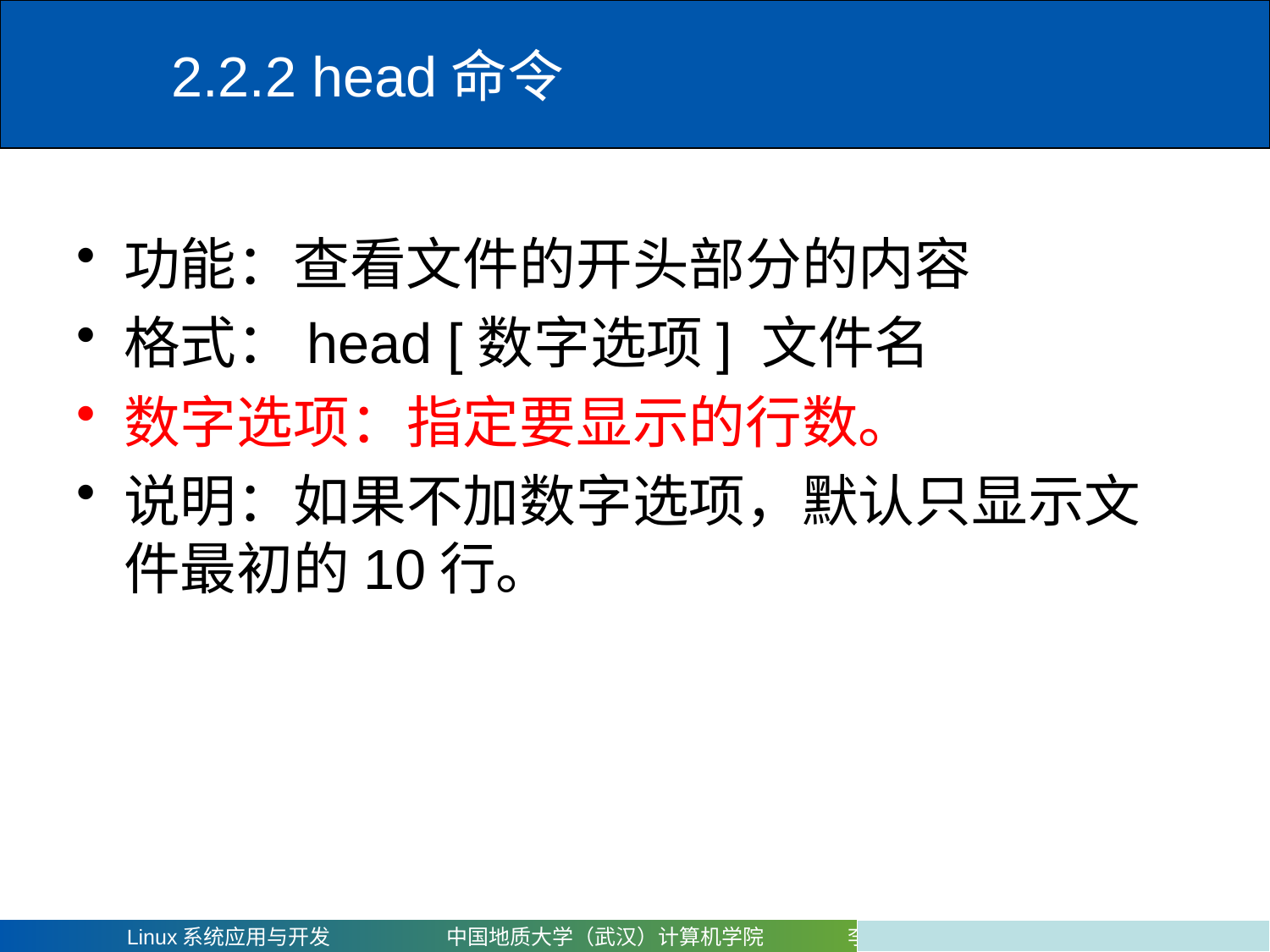

# 2.2.2 head命令
功能：查看文件的开头部分的内容
格式：head [数字选项] 文件名
数字选项：指定要显示的行数。
说明：如果不加数字选项，默认只显示文件最初的10行。